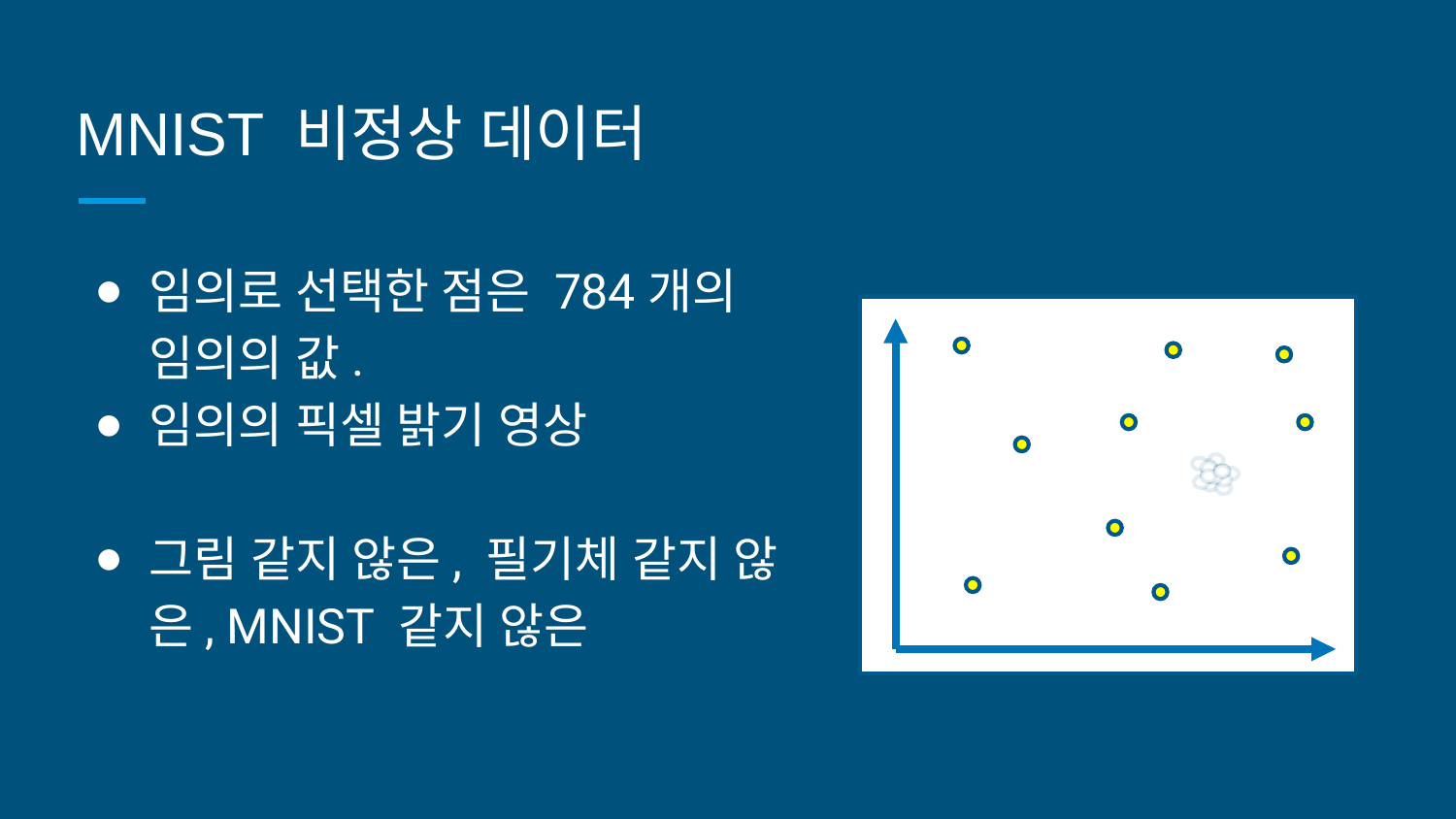

# MNIST 비정상 데이터
임의로 선택한 점은 784개의 임의의 값.
임의의 픽셀 밝기 영상

그림 같지 않은, 필기체 같지 않은, MNIST 같지 않은